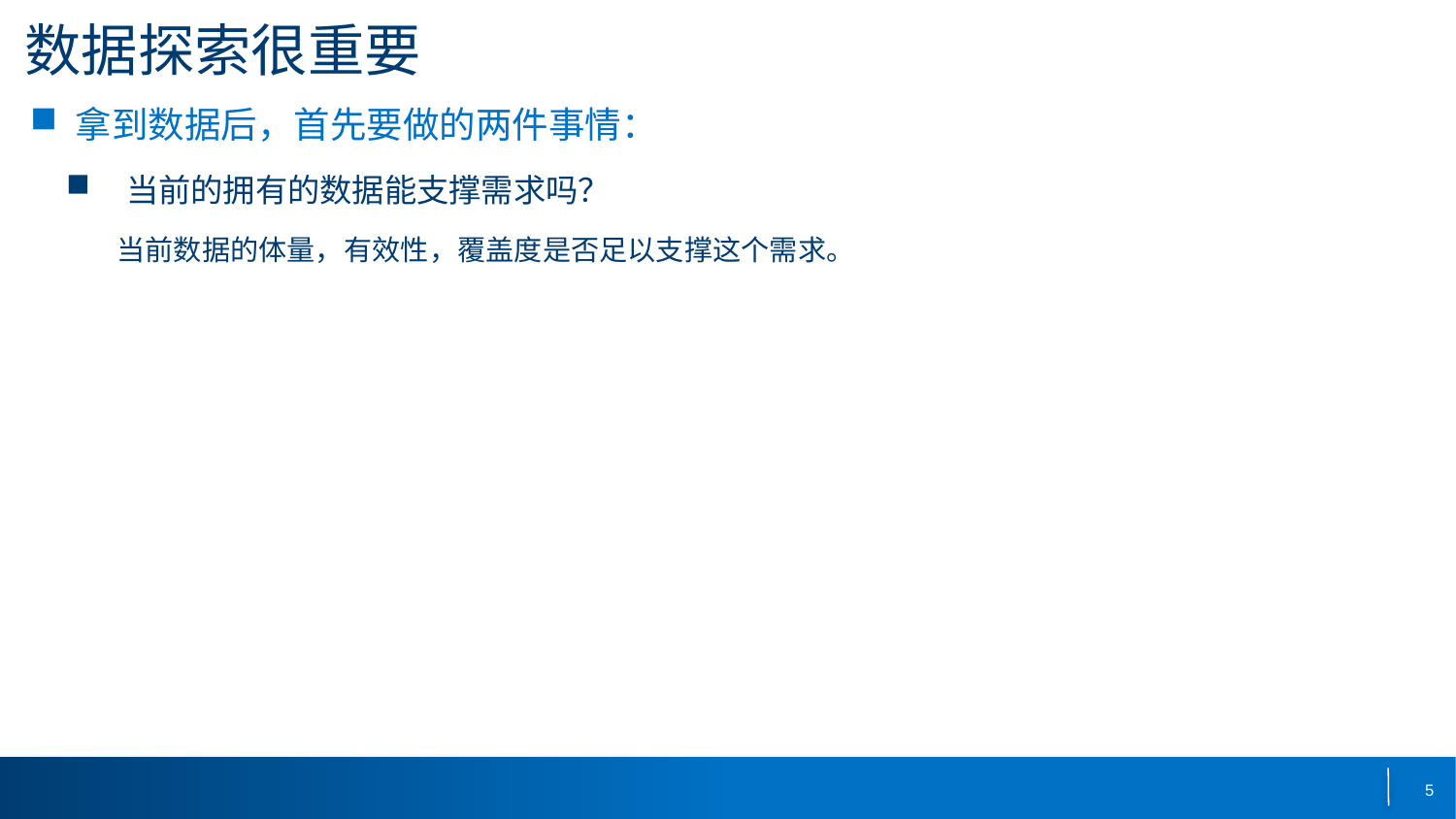

# 数据探索很重要
拿到数据后，首先要做的两件事情：
 当前的拥有的数据能支撑需求吗？
       当前数据的体量，有效性，覆盖度是否足以支撑这个需求。
5